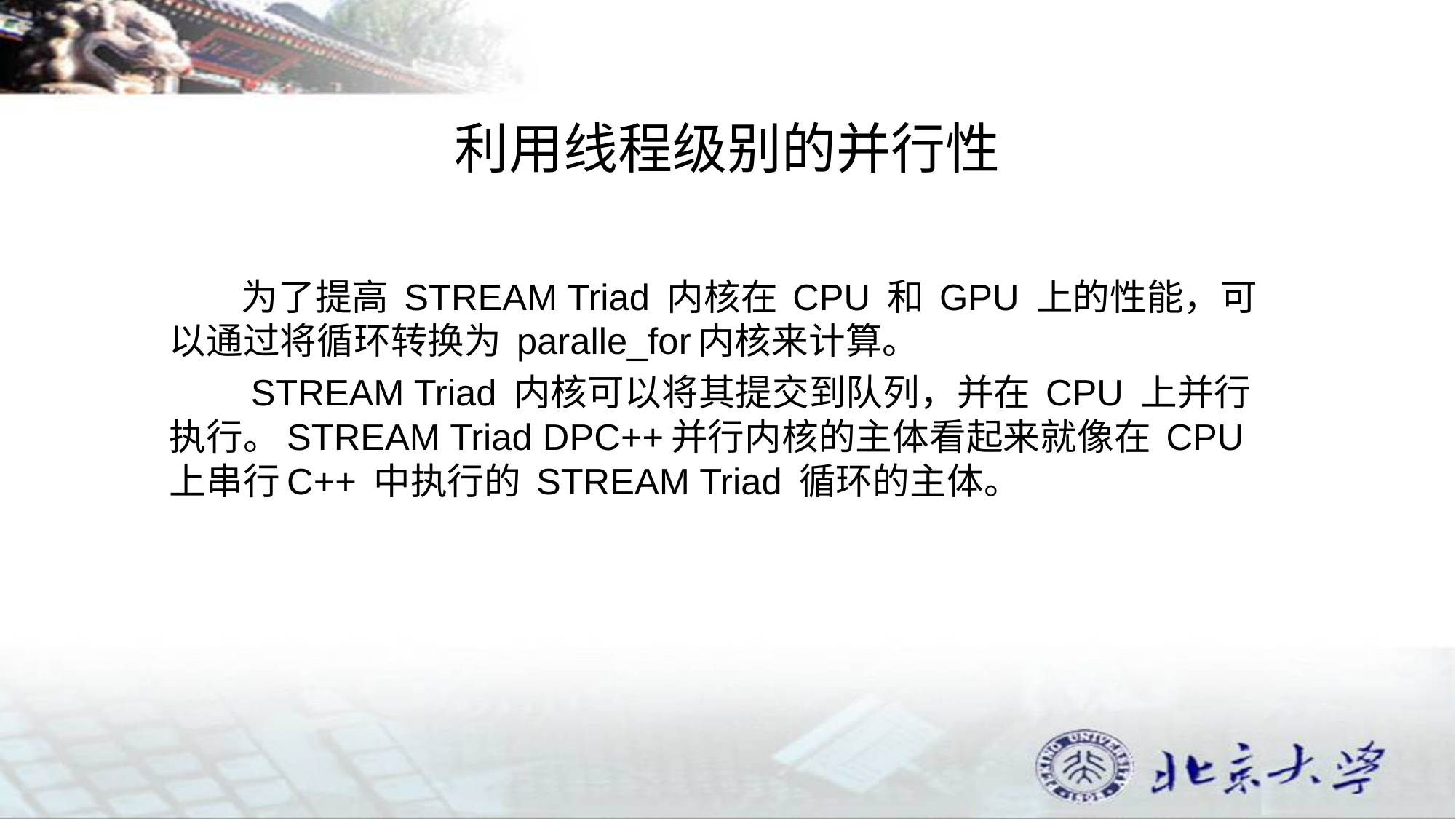

# 利用线程级别的并行性
        为了提高 STREAM Triad 内核在 CPU 和 GPU 上的性能，可以通过将循环转换为 paralle_for内核来计算。
        STREAM Triad 内核可以将其提交到队列，并在 CPU 上并行执行。STREAM Triad DPC++并行内核的主体看起来就像在 CPU 上串行C++ 中执行的 STREAM Triad 循环的主体。